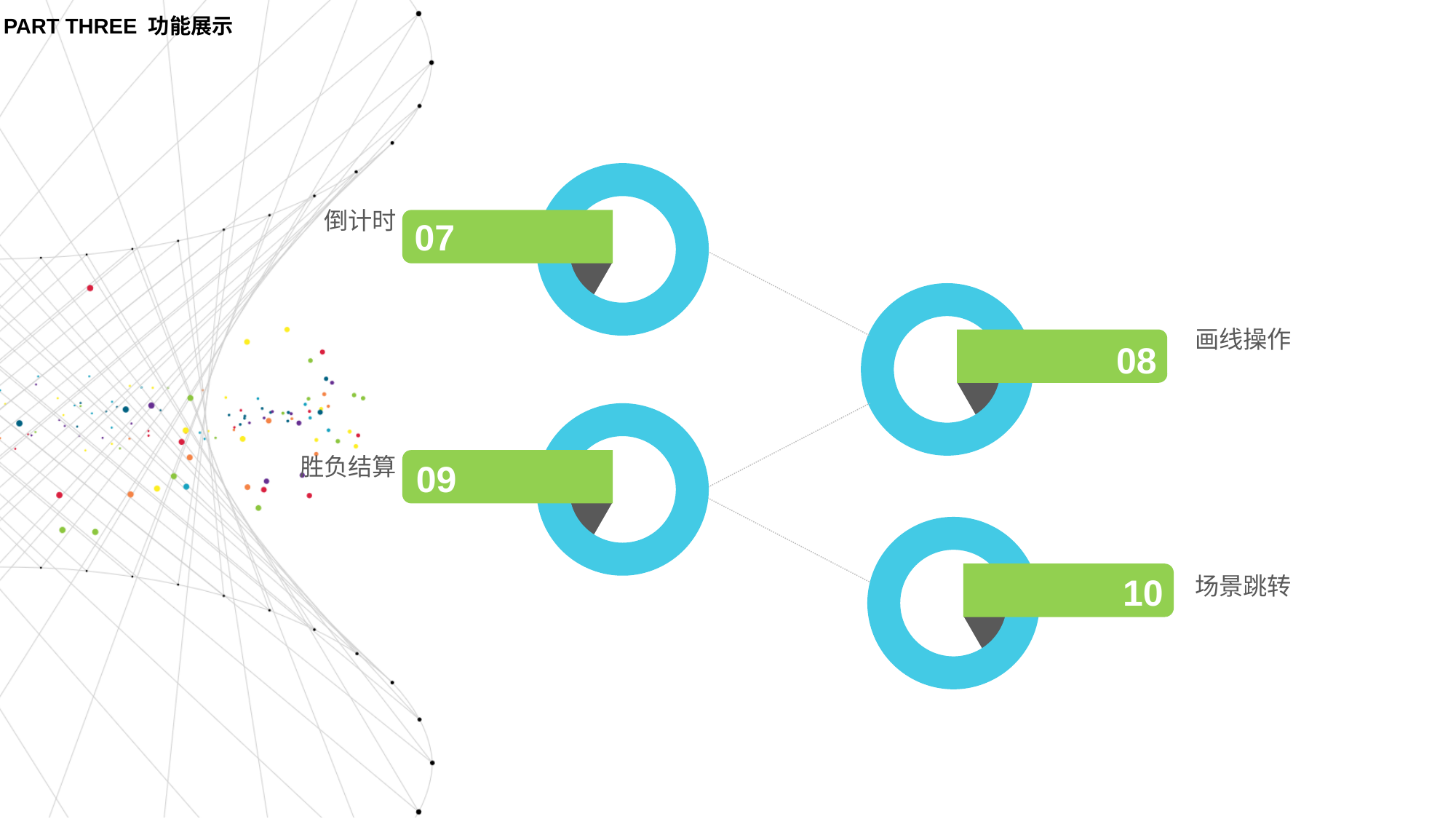

PART THREE 功能展示

倒计时

07

[unsupported chart]

画线操作

08

胜负结算

09

10
场景跳转